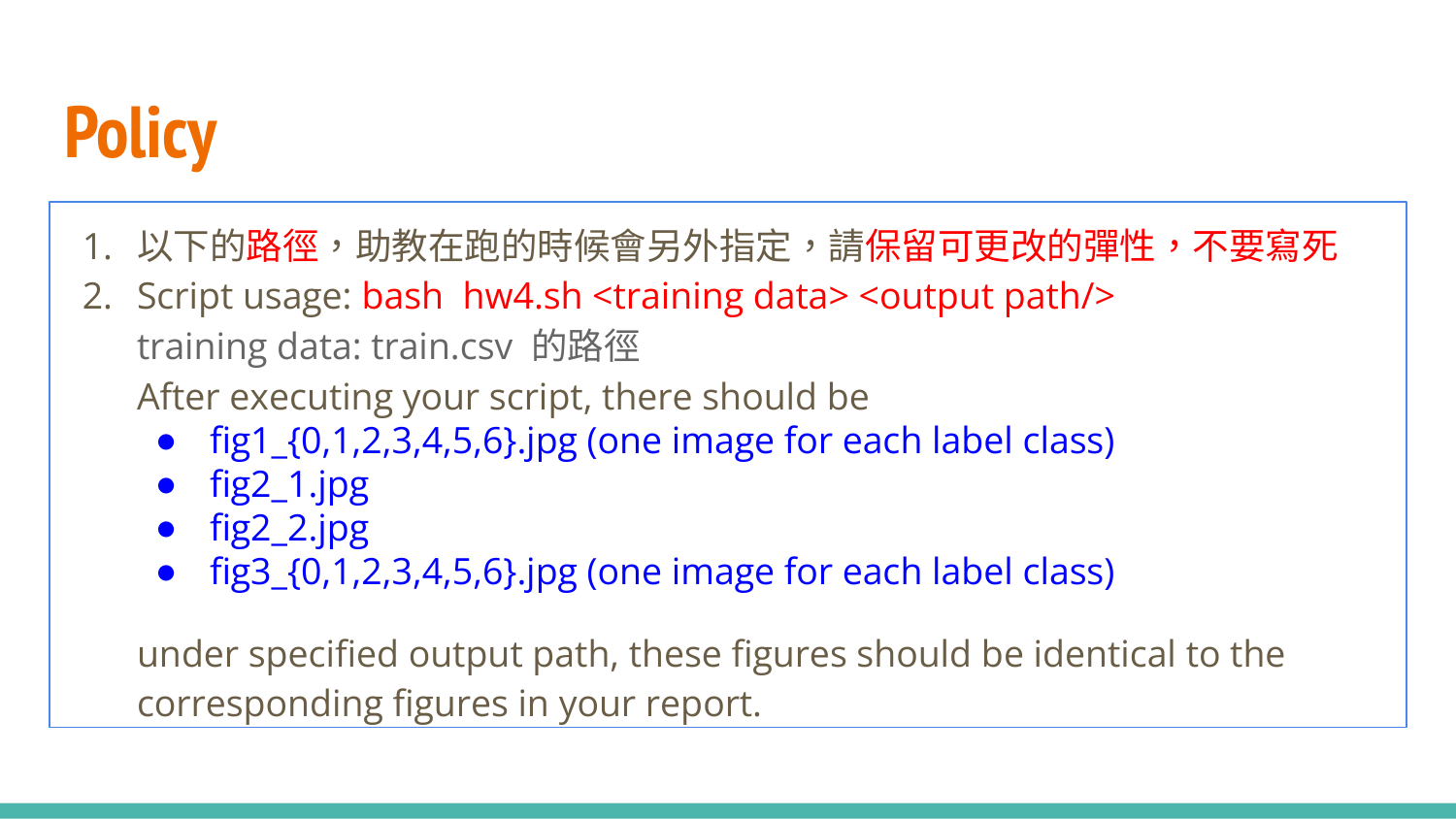

# Policy
以下的路徑，助教在跑的時候會另外指定，請保留可更改的彈性，不要寫死
Script usage: bash  hw4.sh <training data> <output path/>
training data: train.csv 的路徑
After executing your script, there should be
fig1_{0,1,2,3,4,5,6}.jpg (one image for each label class)
fig2_1.jpg
fig2_2.jpg
fig3_{0,1,2,3,4,5,6}.jpg (one image for each label class)
under specified output path, these figures should be identical to the corresponding figures in your report.